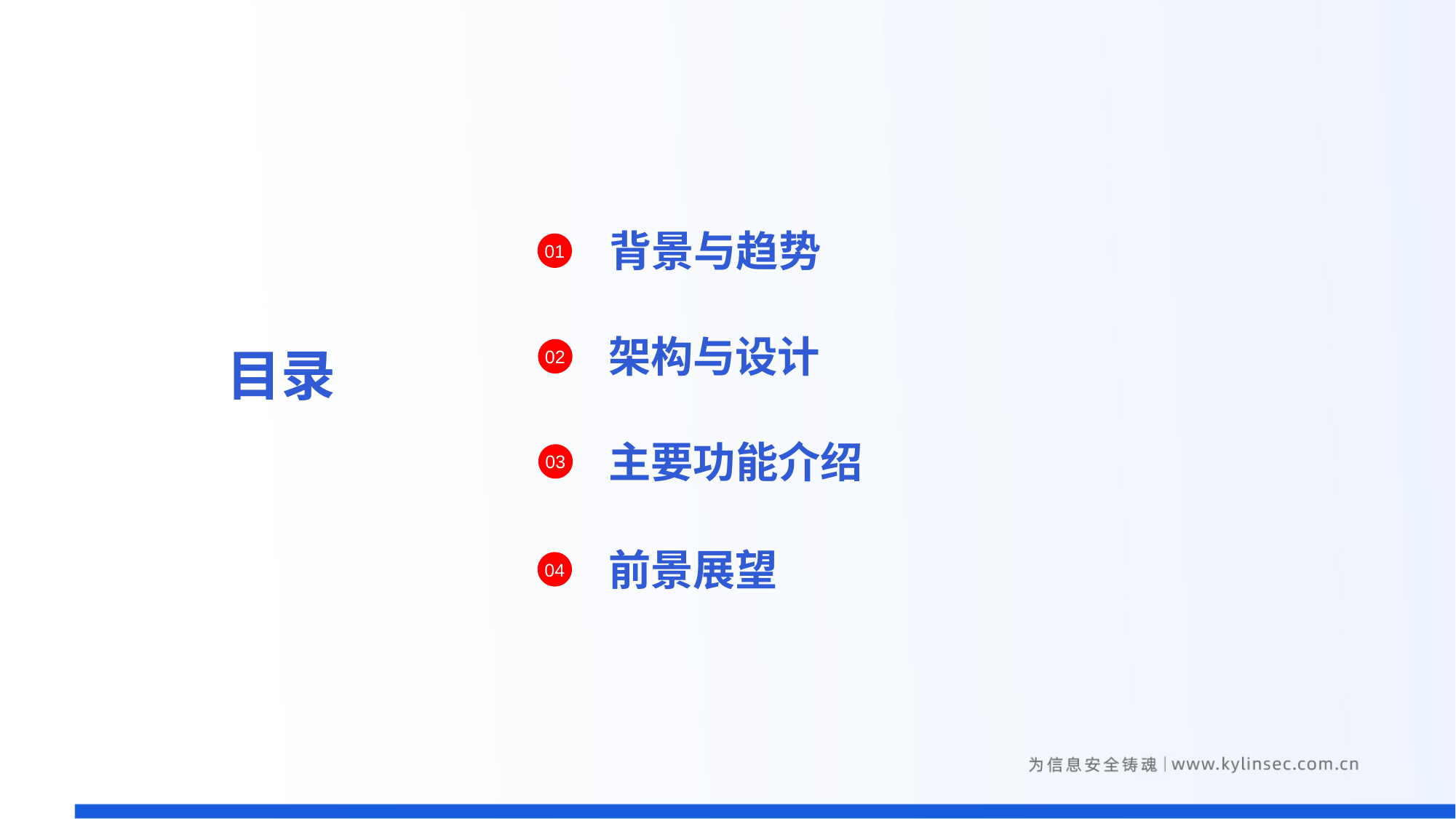

背景与趋势
01
架构与设计
目录
02
主要功能介绍
03
前景展望
04